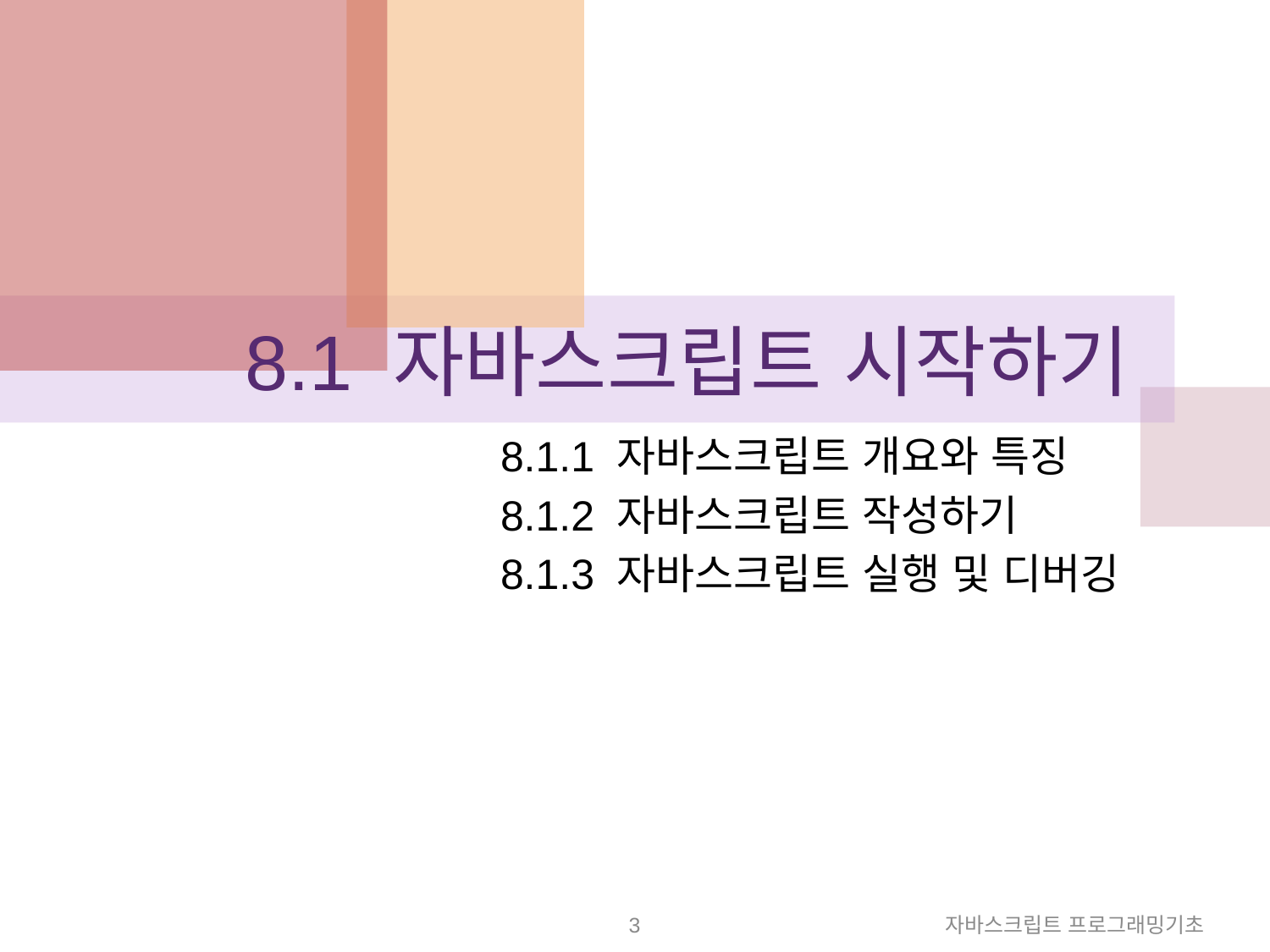

# 8.1 자바스크립트 시작하기
8.1.1 자바스크립트 개요와 특징
8.1.2 자바스크립트 작성하기
8.1.3 자바스크립트 실행 및 디버깅
3
자바스크립트 프로그래밍기초